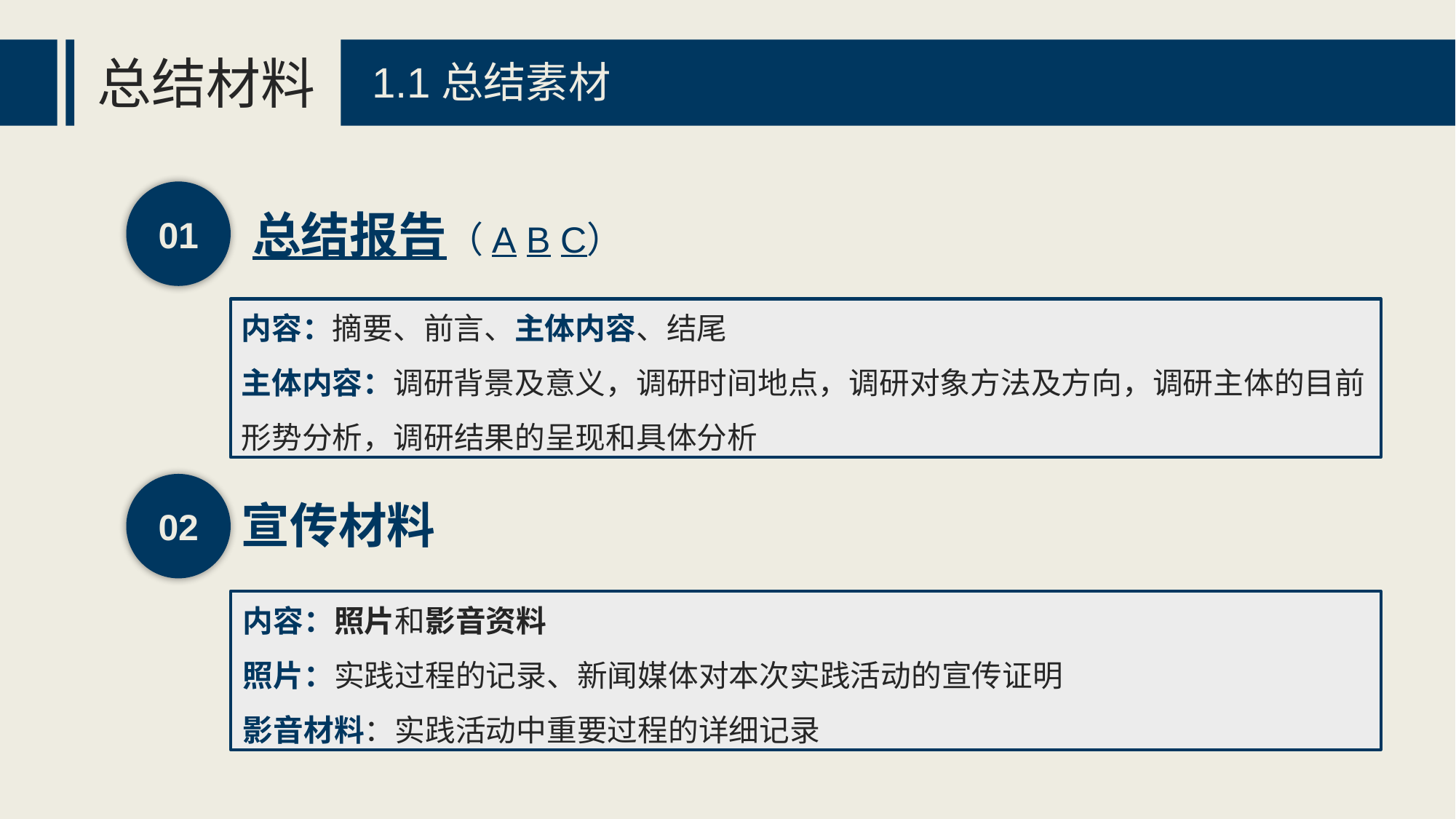

总结材料
1.1总结素材
01
总结报告（A B C）
内容：摘要、前言、主体内容、结尾
主体内容：调研背景及意义，调研时间地点，调研对象方法及方向，调研主体的目前形势分析，调研结果的呈现和具体分析

02
宣传材料
内容：照片和影音资料
照片：实践过程的记录、新闻媒体对本次实践活动的宣传证明
影音材料：实践活动中重要过程的详细记录

56